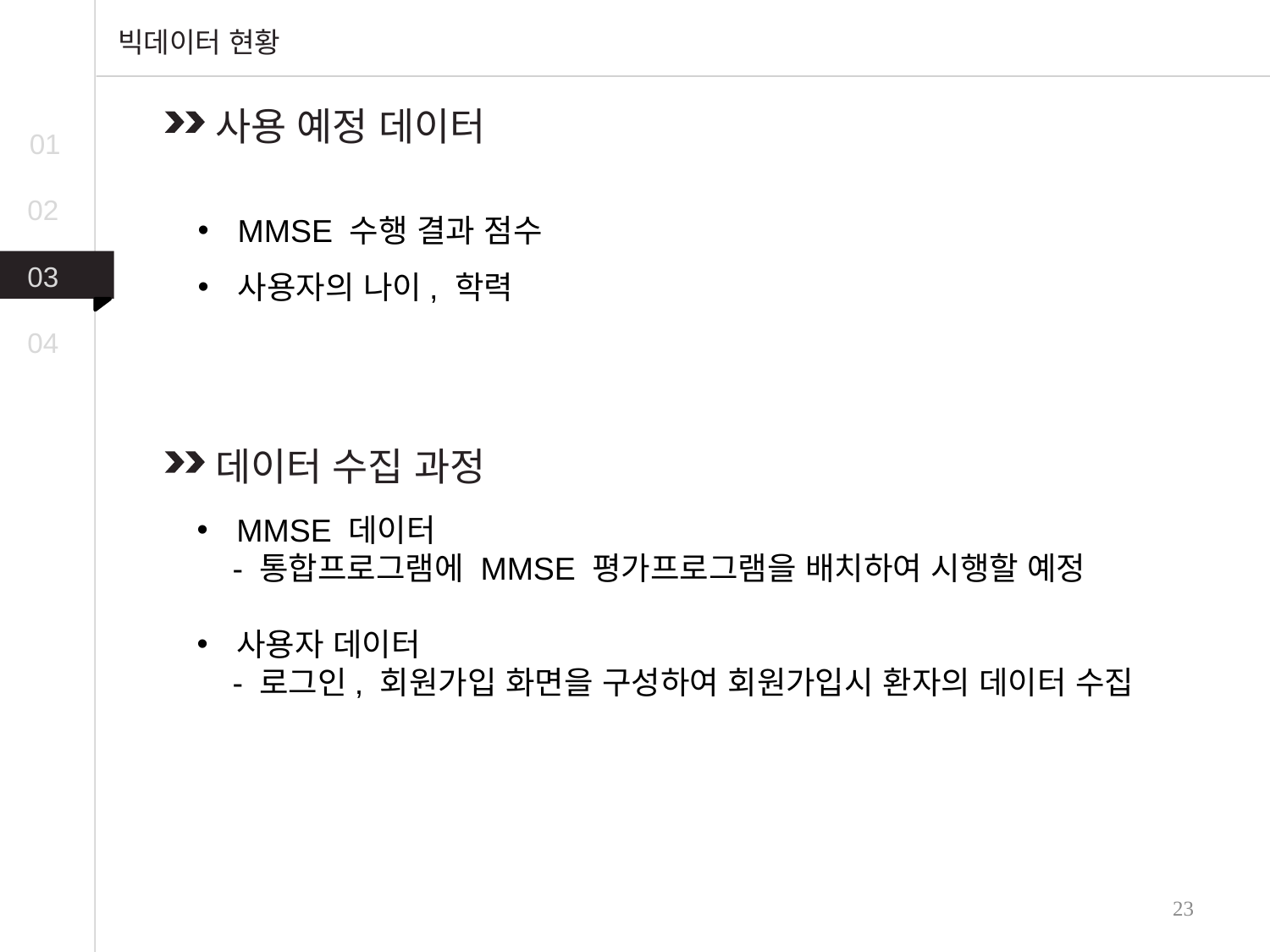

빅데이터 현황
사용 예정 데이터

01
MMSE 수행 결과 점수
사용자의 나이, 학력
02

03

04
데이터 수집 과정

MMSE 데이터
    - 통합프로그램에 MMSE 평가프로그램을 배치하여 시행할 예정

사용자 데이터
    - 로그인, 회원가입 화면을 구성하여 회원가입시 환자의 데이터 수집
23